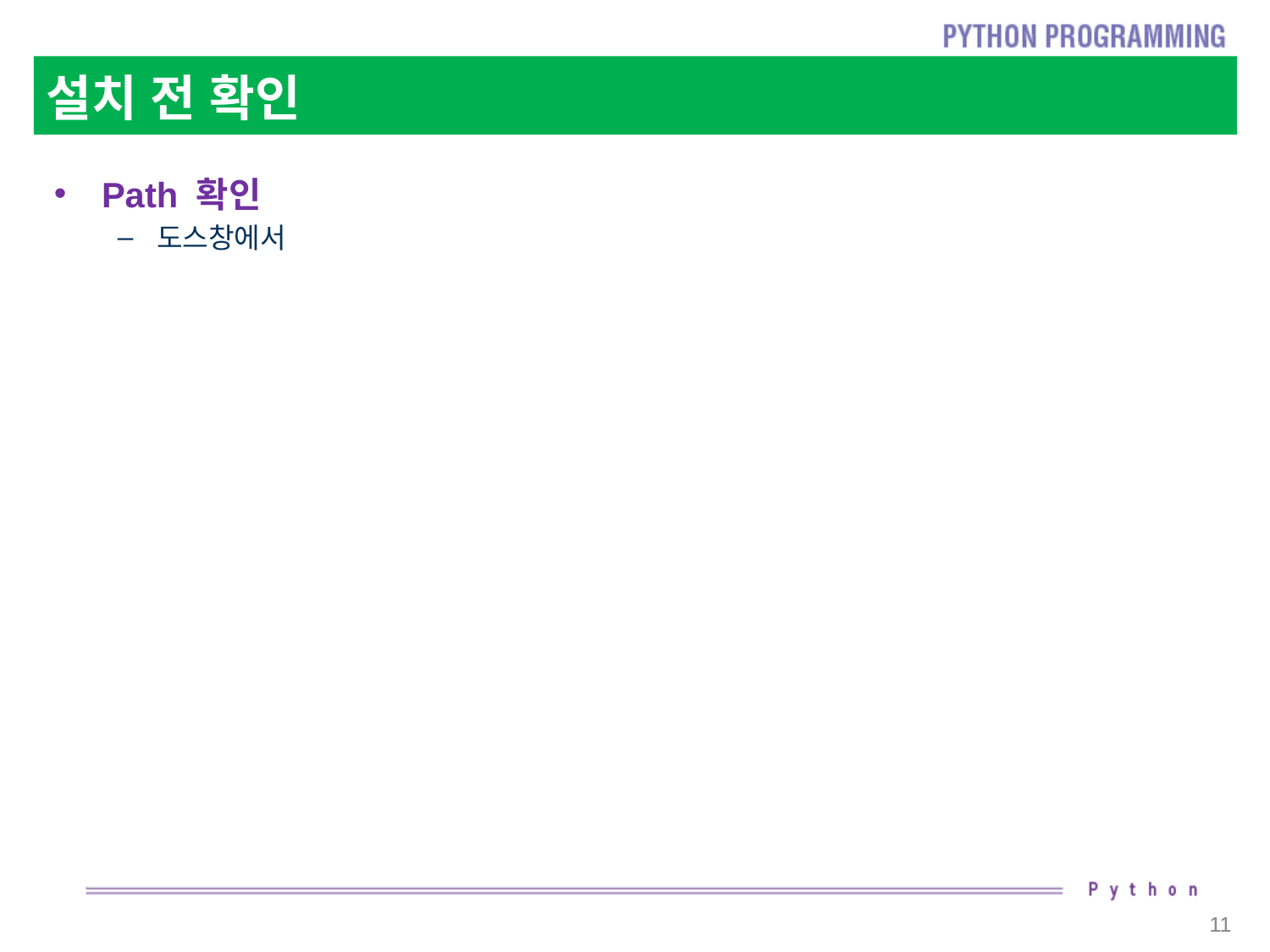

# 설치 전 확인
Path 확인
도스창에서
11